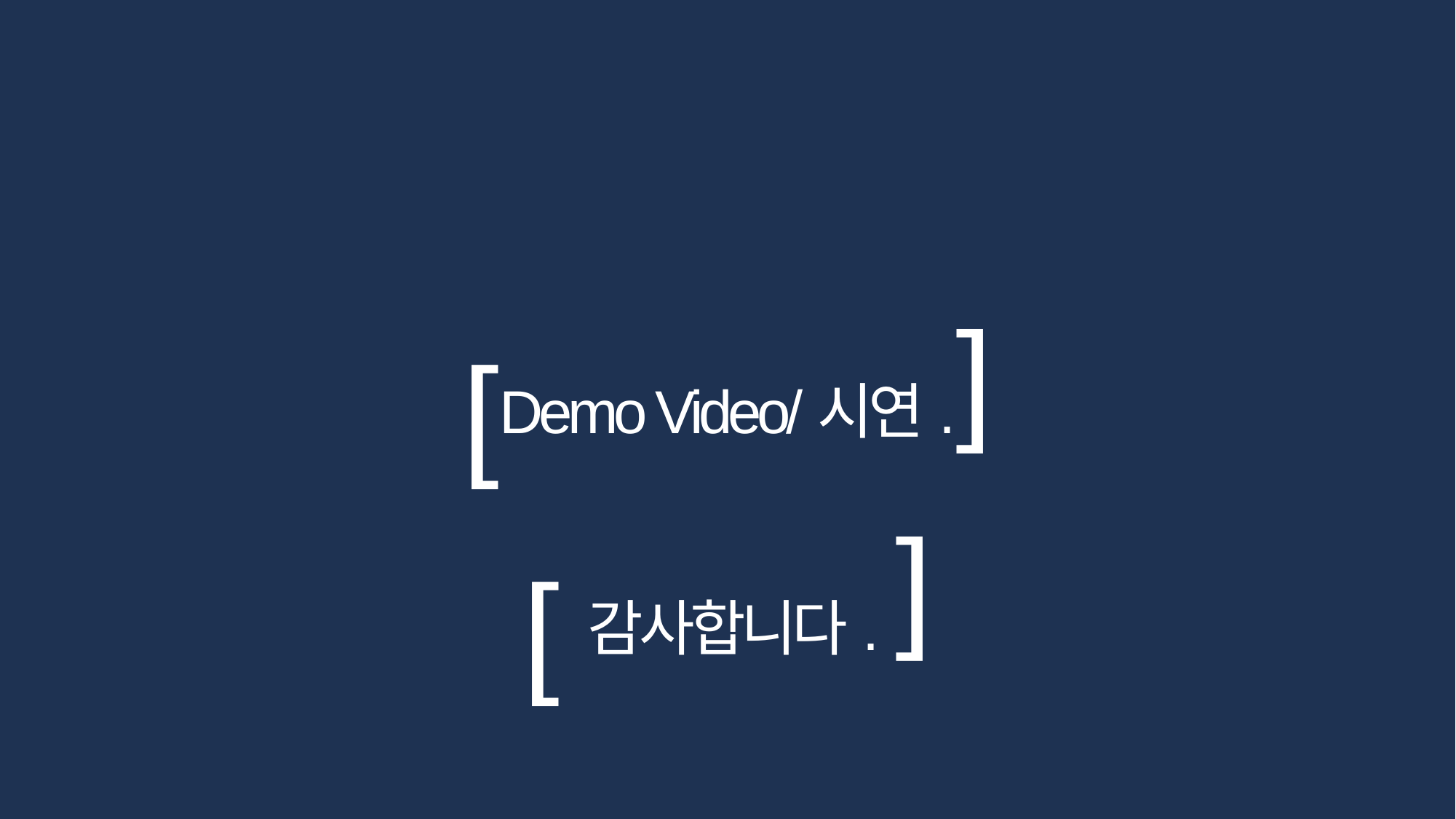

[
[
Demo Video/시연.
[
[
감사합니다.